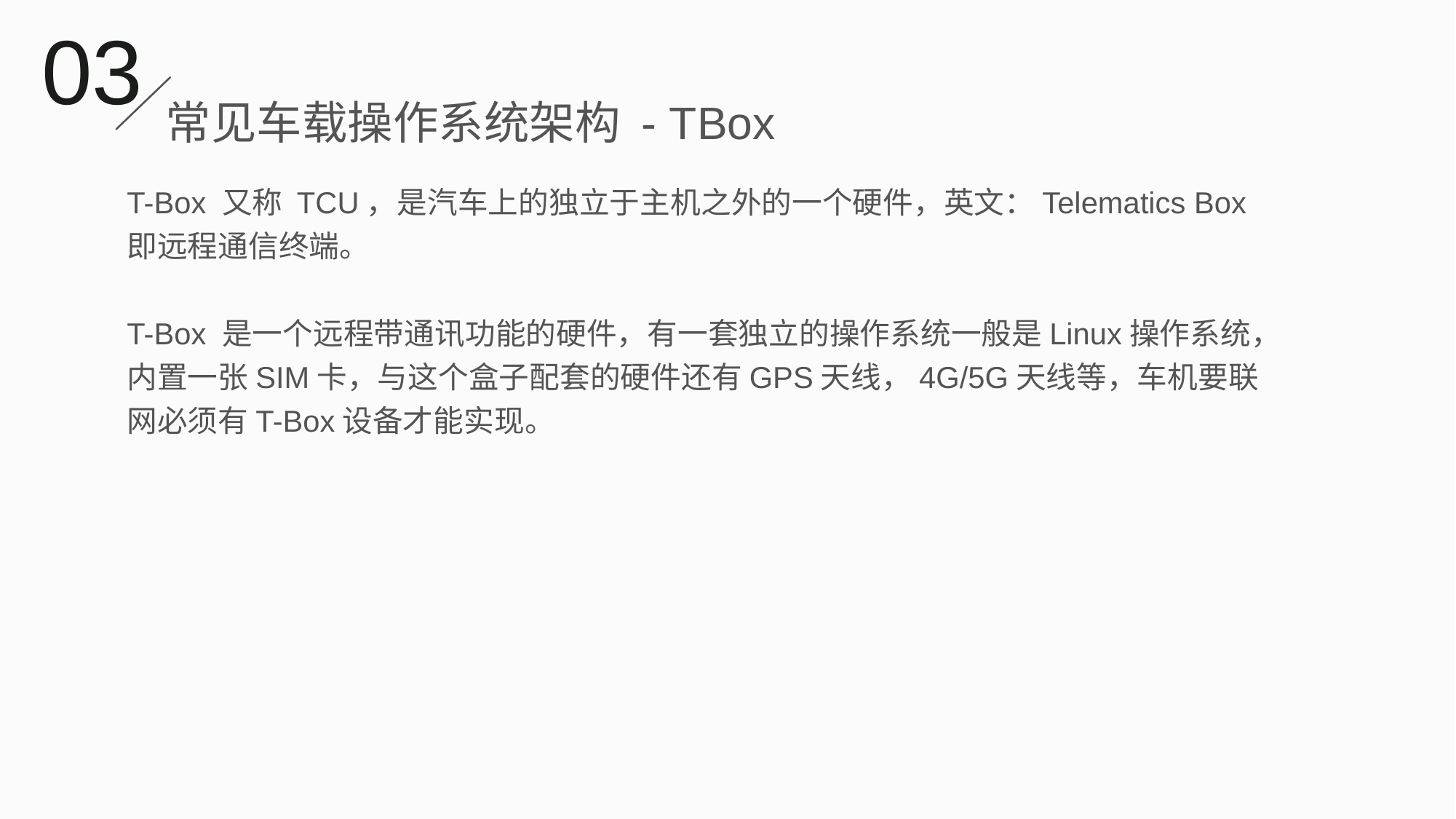

03
常见车载操作系统架构 - TBox
T-Box 又称 TCU，是汽车上的独立于主机之外的一个硬件，英文：Telematics Box 即远程通信终端。

T-Box 是一个远程带通讯功能的硬件，有一套独立的操作系统一般是Linux操作系统，内置一张SIM卡，与这个盒子配套的硬件还有GPS天线，4G/5G天线等，车机要联网必须有T-Box设备才能实现。